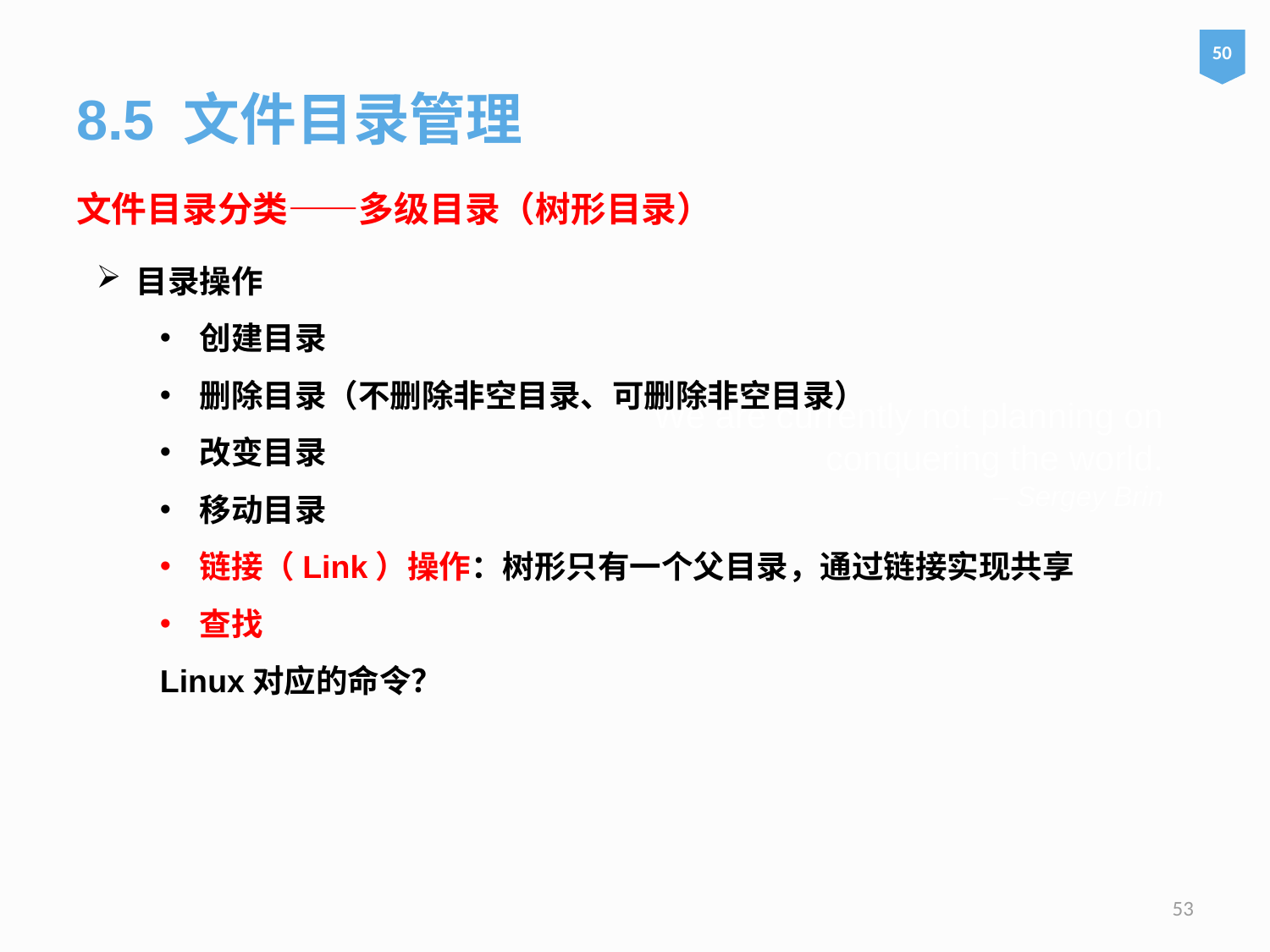

50
8.5 文件目录管理
文件目录分类——多级目录（树形目录）
目录操作
创建目录
删除目录（不删除非空目录、可删除非空目录）
改变目录
移动目录
链接（Link）操作：树形只有一个父目录，通过链接实现共享
查找
Linux对应的命令？

# We are currently not planning on conquering the world. – Sergey Brin
53